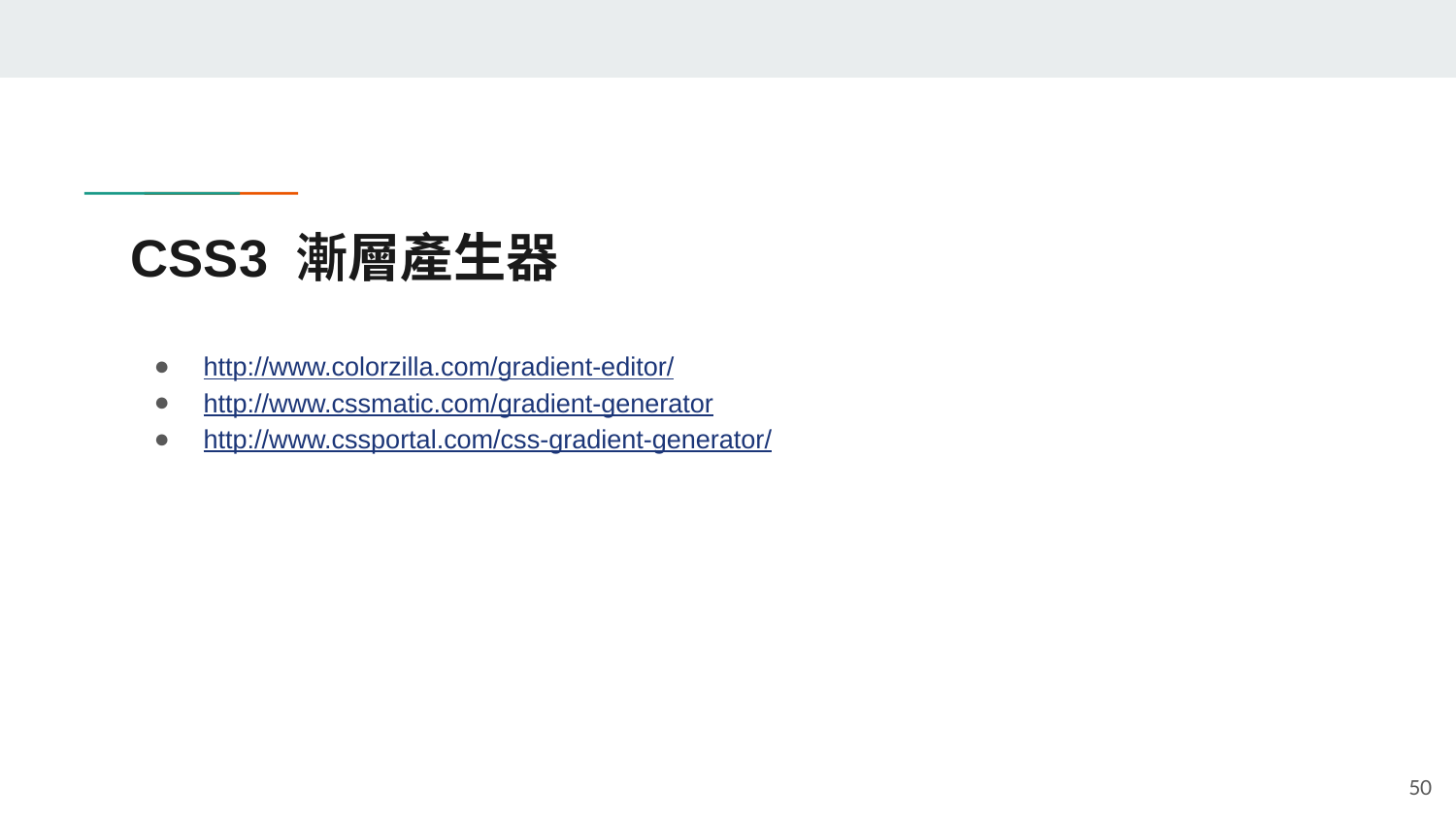

# CSS3 漸層產生器
http://www.colorzilla.com/gradient-editor/
http://www.cssmatic.com/gradient-generator
http://www.cssportal.com/css-gradient-generator/

50